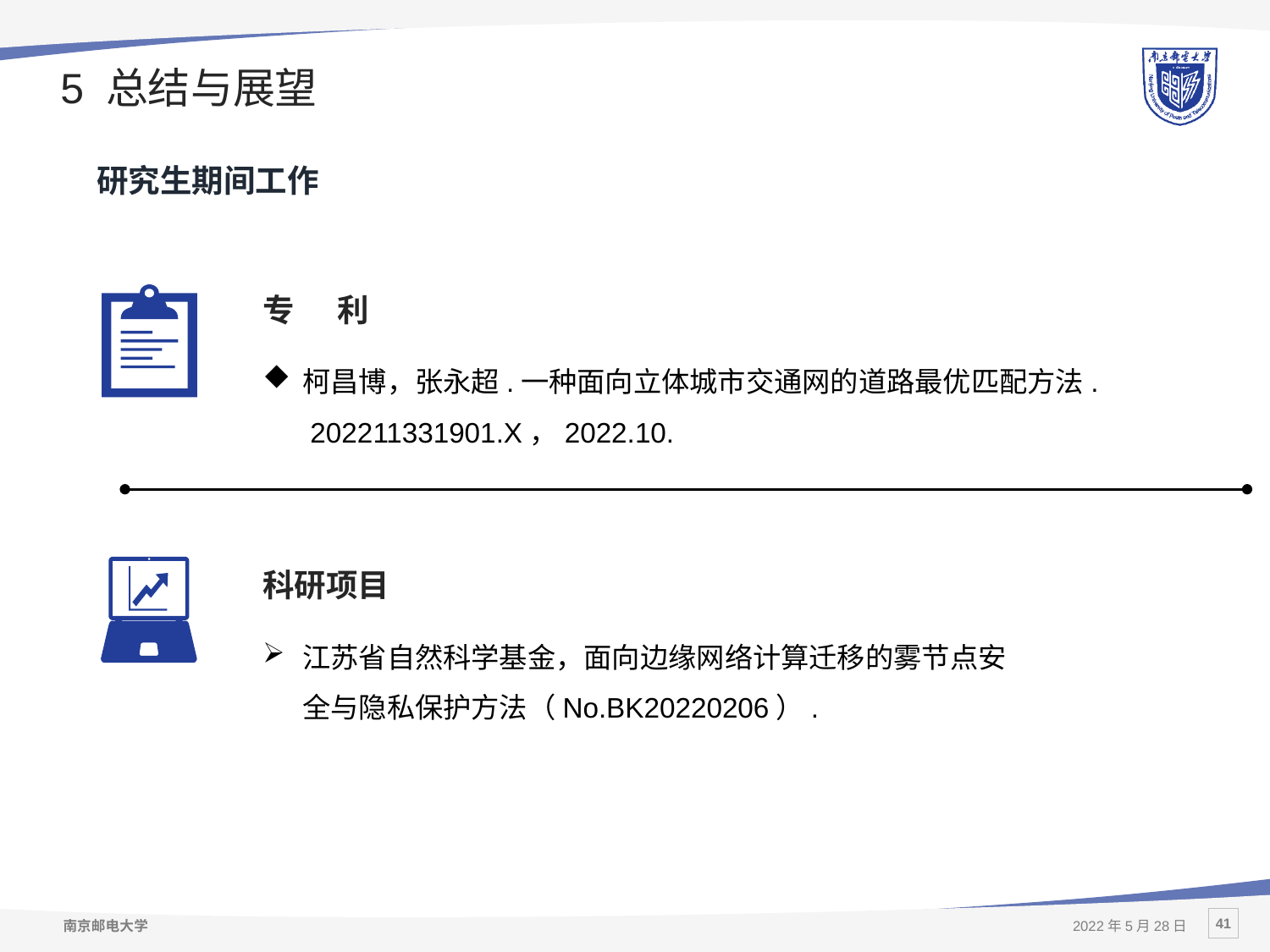

# 5 总结与展望
研究生期间工作
专      利
柯昌博，张永超.一种面向立体城市交通网的道路最优匹配方法. 202211331901.X，2022.10.

科研项目
江苏省自然科学基金，面向边缘网络计算迁移的雾节点安全与隐私保护方法（No.BK20220206）.